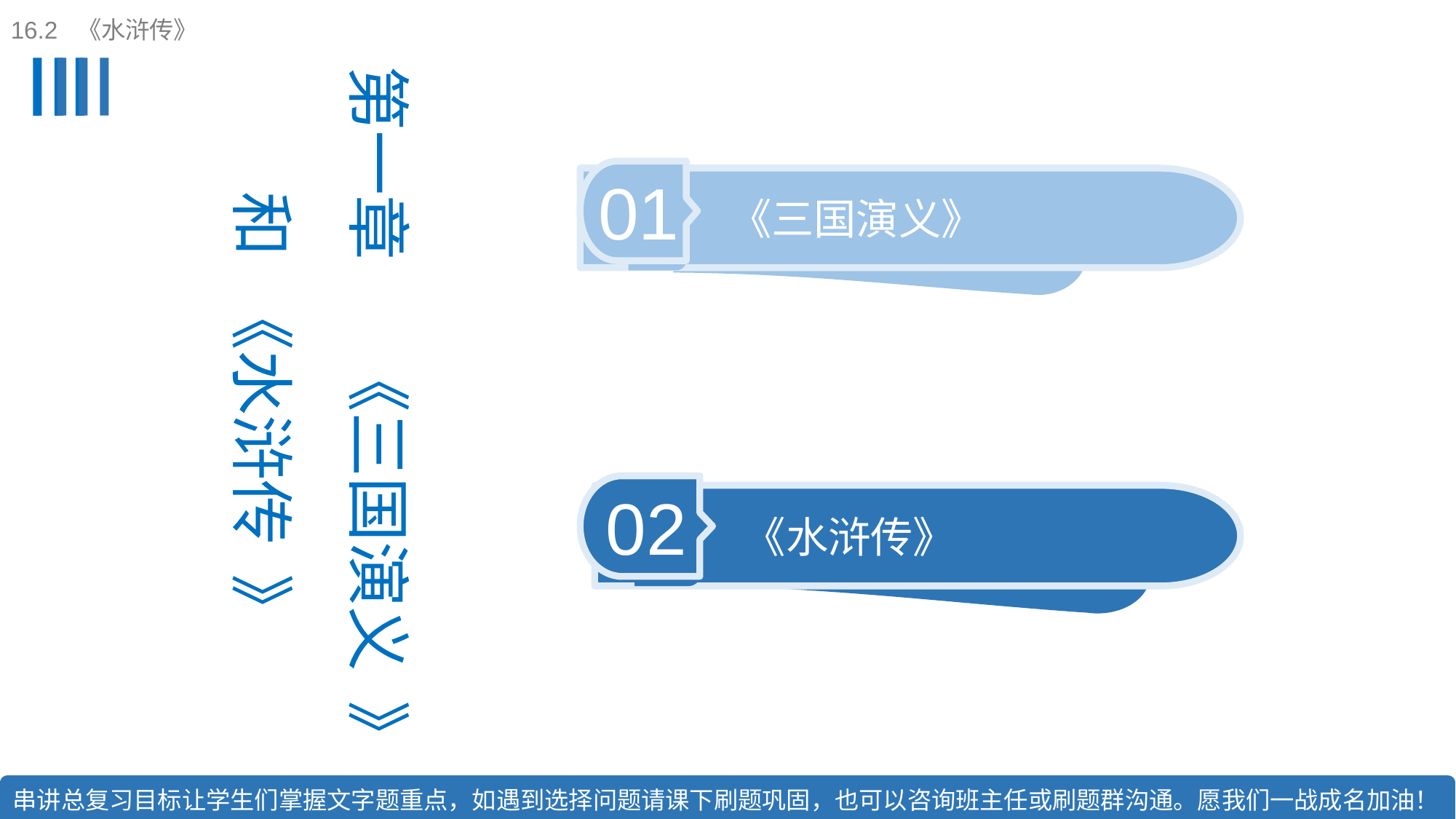

第一章      《三国演义  》
和  《水浒传  》
16.2  《水浒传》
01
《三国演义》

02
《水浒传》